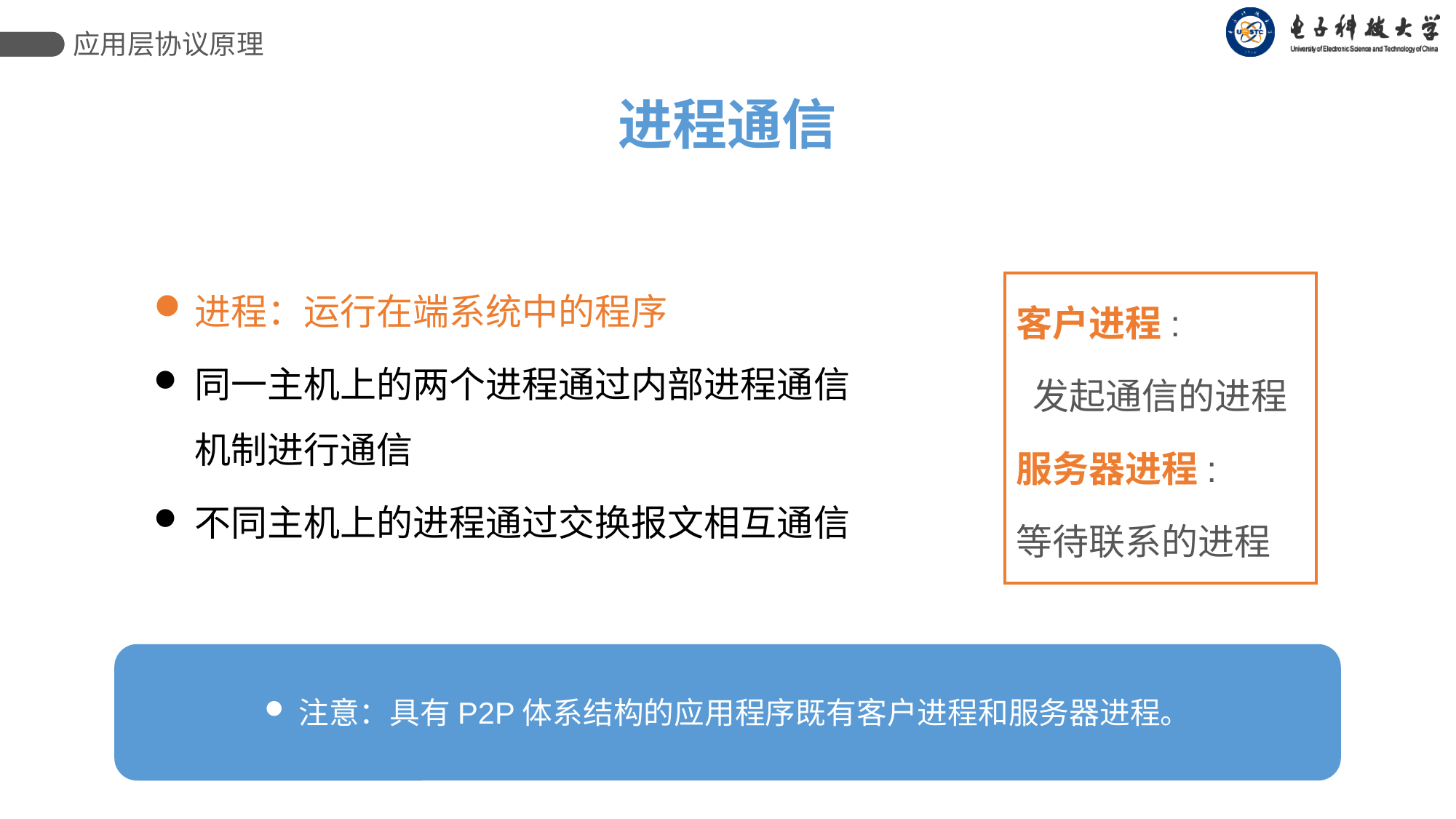

应用层协议原理

进程通信
进程：运行在端系统中的程序
同一主机上的两个进程通过内部进程通信机制进行通信
不同主机上的进程通过交换报文相互通信
客户进程:
 发起通信的进程
服务器进程:
等待联系的进程

注意：具有P2P体系结构的应用程序既有客户进程和服务器进程。